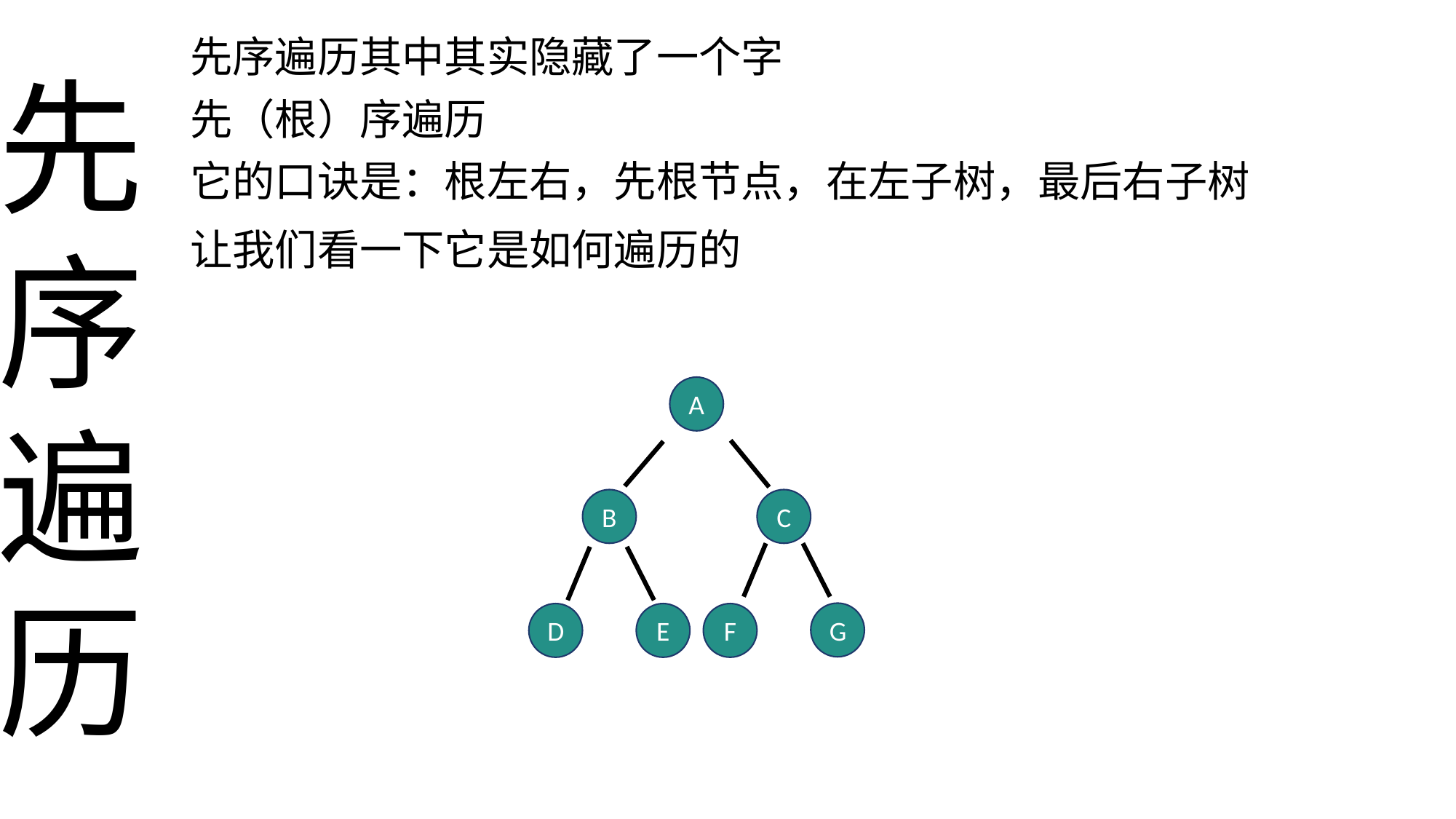

层次遍历
还记得刚才说到的完全二叉树吗？
从上到下，从左到右依次填补
层次遍历就是这样，从上到下，从左到右依次遍历
先序遍历其中其实隐藏了一个字
先
序
遍
历
中
序
遍
历
后
序
遍
历
先（根）序遍历
它的口诀是：根左右，先根节点，在左子树，最后右子树
让我们看一下它是如何遍历的

A
B
C
G
D
E
F
层次遍历的结果就是 A B C D E F G